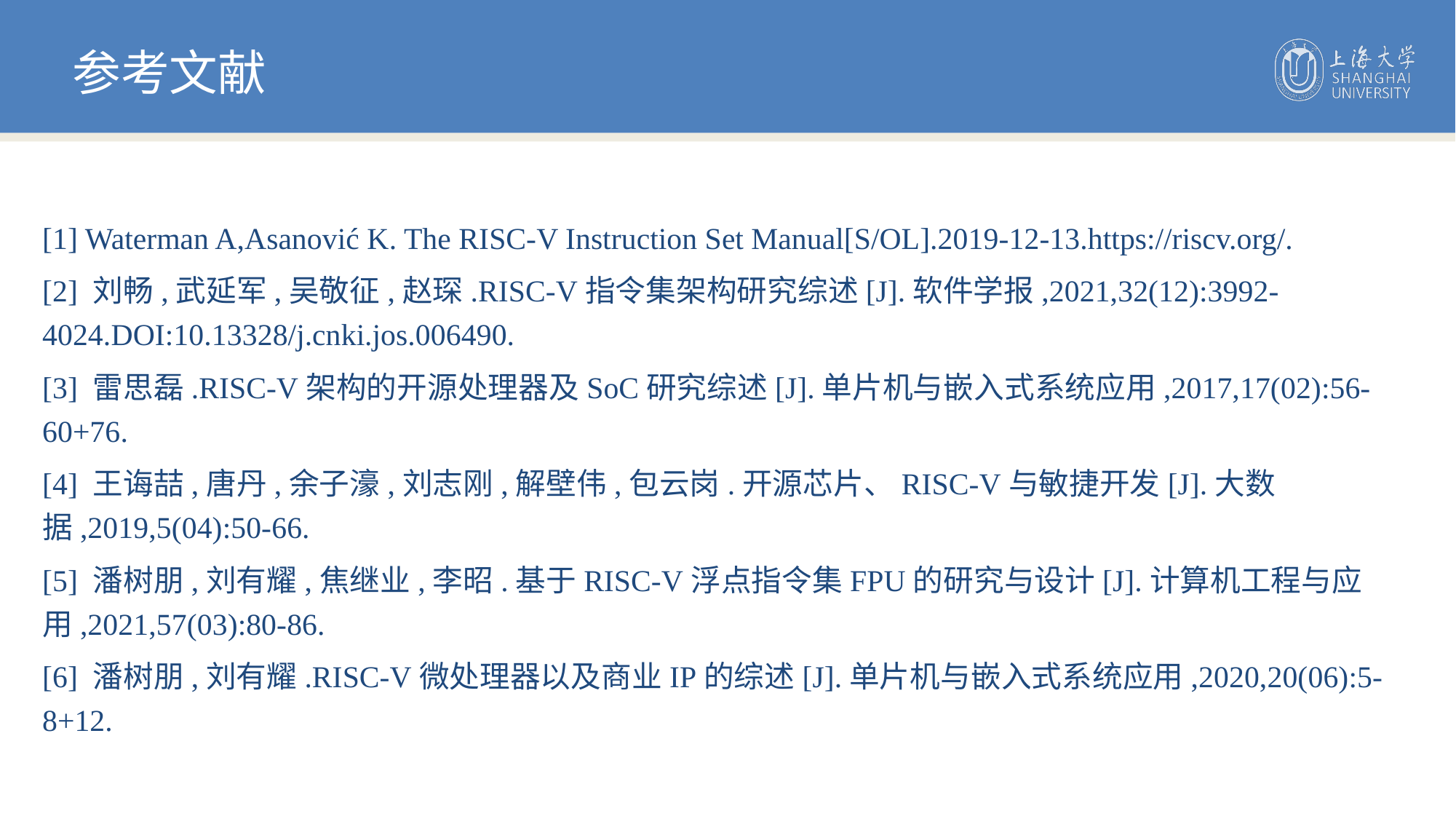

参考文献
[1] Waterman A,Asanović K. The RISC-V Instruction Set Manual[S/OL].2019-12-13.https://riscv.org/.
[2] 刘畅,武延军,吴敬征,赵琛.RISC-V指令集架构研究综述[J].软件学报,2021,32(12):3992-4024.DOI:10.13328/j.cnki.jos.006490.
[3] 雷思磊.RISC-V架构的开源处理器及SoC研究综述[J].单片机与嵌入式系统应用,2017,17(02):56-60+76.
[4] 王诲喆,唐丹,余子濠,刘志刚,解壁伟,包云岗.开源芯片、RISC-V与敏捷开发[J].大数据,2019,5(04):50-66.
[5] 潘树朋,刘有耀,焦继业,李昭.基于RISC-V浮点指令集FPU的研究与设计[J].计算机工程与应用,2021,57(03):80-86.
[6] 潘树朋,刘有耀.RISC-V微处理器以及商业IP的综述[J].单片机与嵌入式系统应用,2020,20(06):5-8+12.